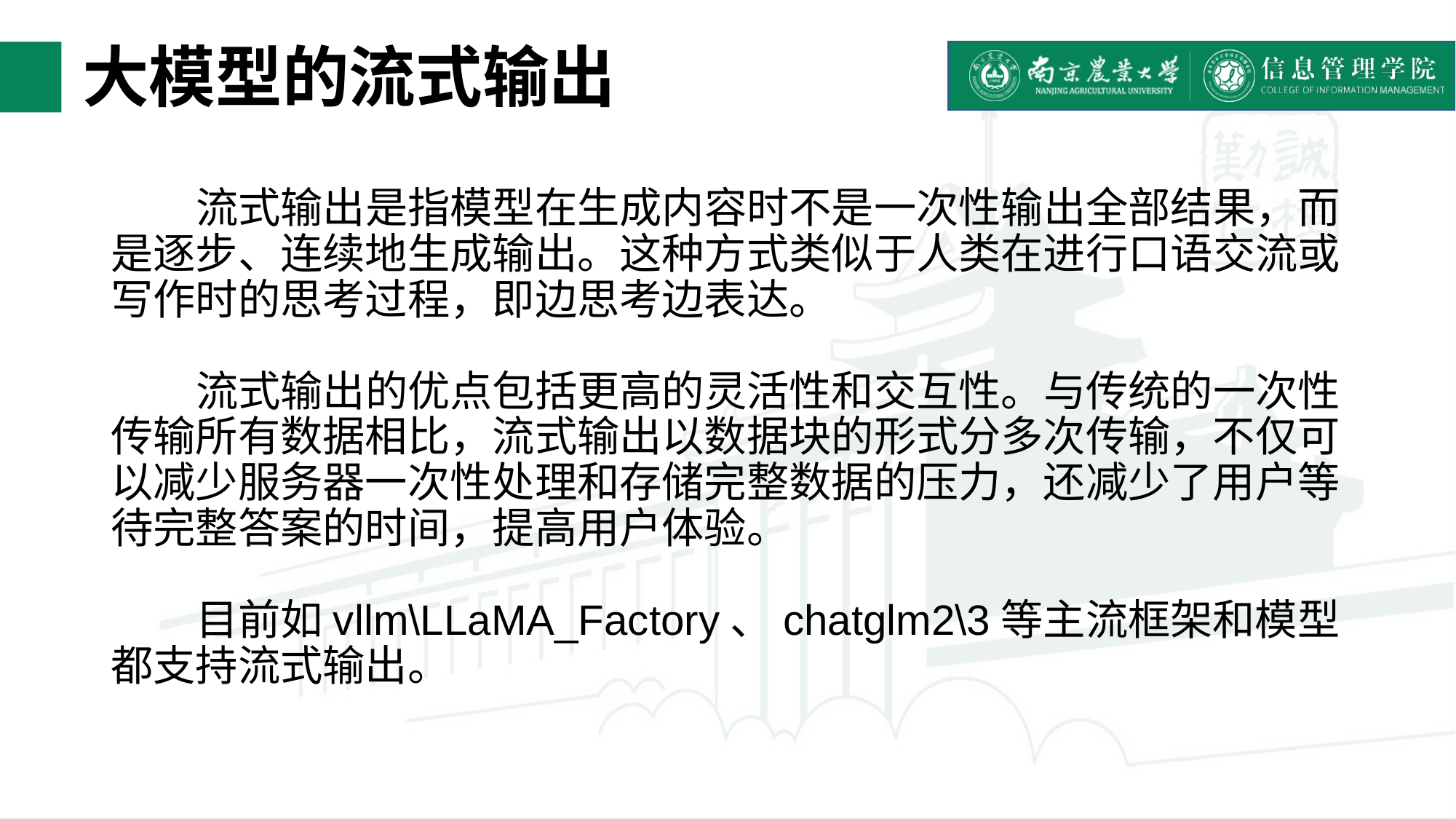

# 大模型的流式输出
流式输出是指模型在生成内容时不是一次性输出全部结果，而是逐步、连续地生成输出。这种方式类似于人类在进行口语交流或写作时的思考过程，即边思考边表达。

流式输出的优点包括更高的灵活性和交互性。与传统的一次性传输所有数据相比，流式输出以数据块的形式分多次传输，不仅可以减少服务器一次性处理和存储完整数据的压力，还减少了用户等待完整答案的时间，提高用户体验。

目前如vllm\LLaMA_Factory、chatglm2\3等主流框架和模型都支持流式输出。